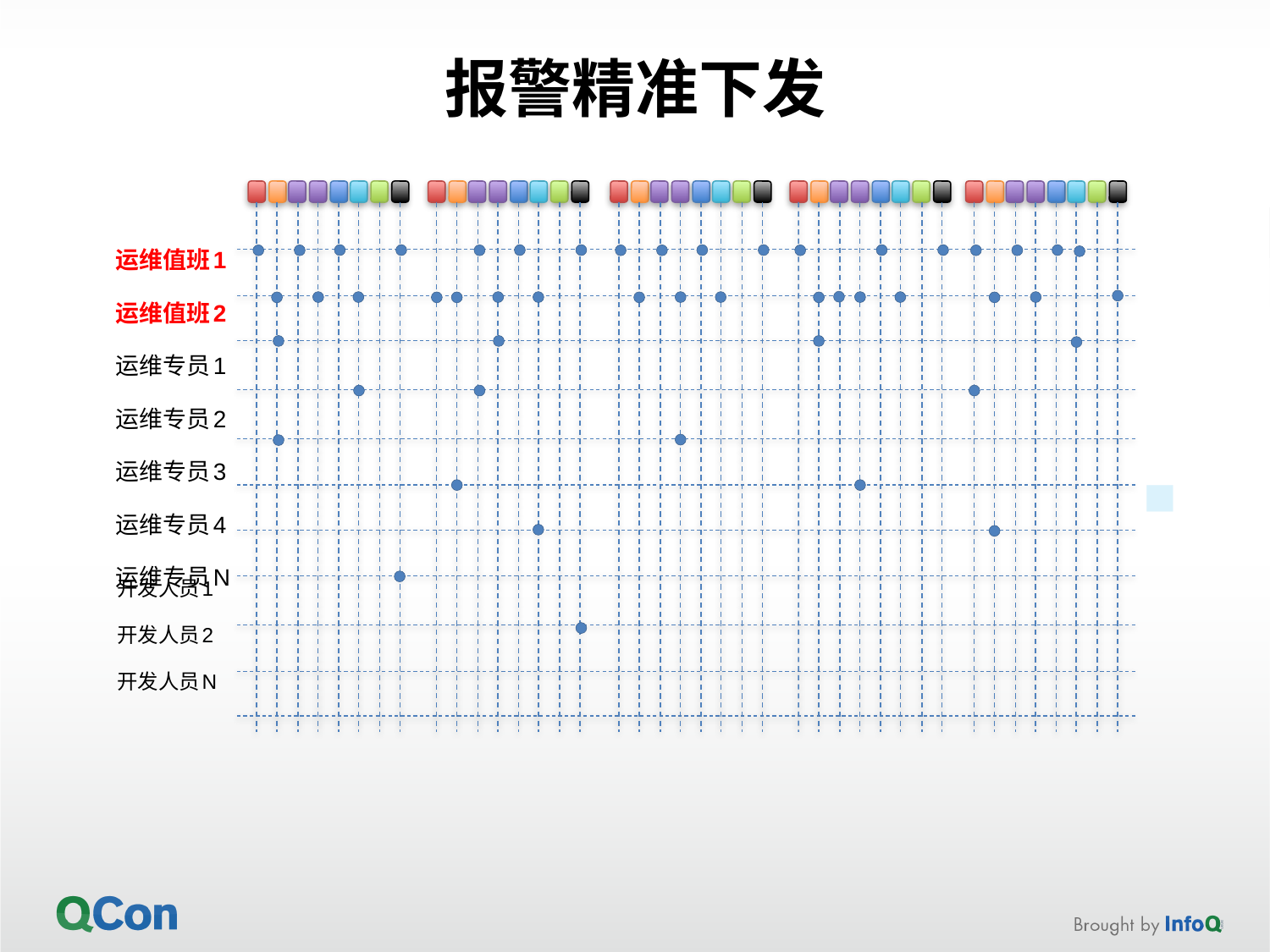

# 报警精准下发

运维值班1
运维值班2
运维专员1
运维专员2
运维专员3
运维专员4
运维专员N

开发人员1
开发人员2
开发人员N